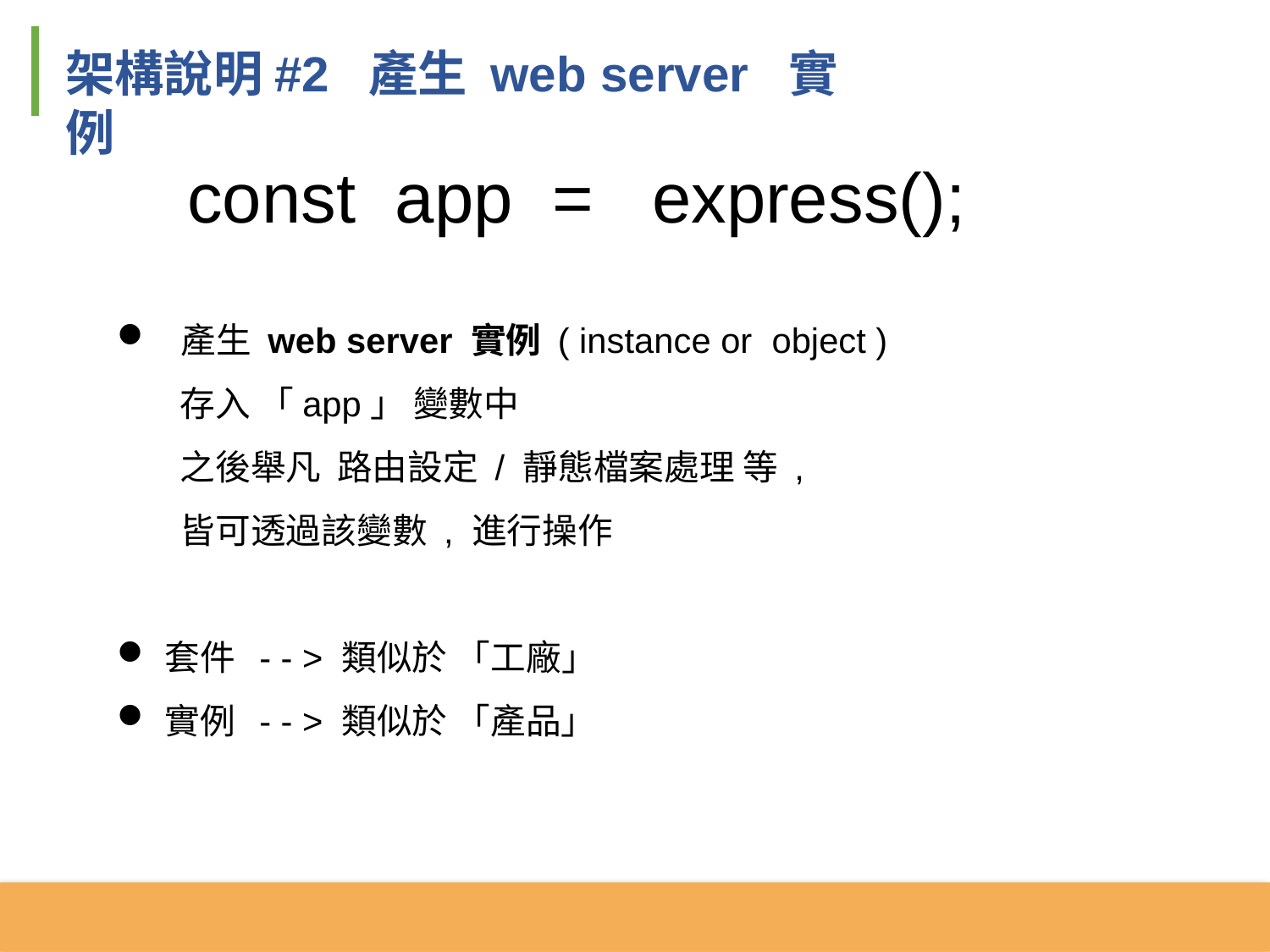

架構說明#2  產生 web server  實例
const  app  =   express();
 產生 web server 實例 ( instance or  object )
       存入 「app」 變數中
       之後舉凡  路由設定 / 靜態檔案處理 等 ,
       皆可透過該變數 , 進行操作

套件  - - > 類似於 「工廠」
實例  - - > 類似於 「產品」